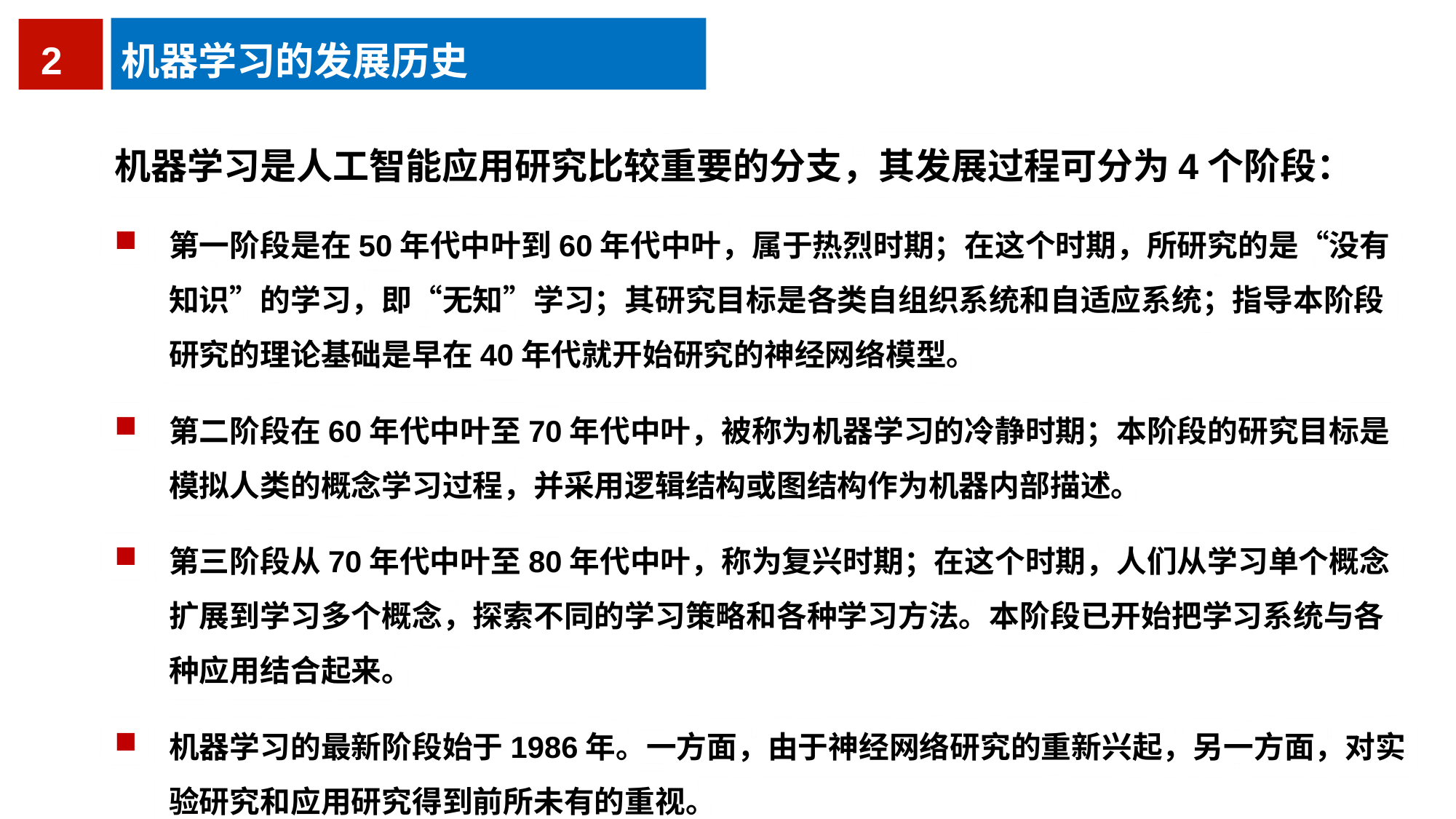

2
机器学习的发展历史
机器学习是人工智能应用研究比较重要的分支，其发展过程可分为4个阶段：
第一阶段是在50年代中叶到60年代中叶，属于热烈时期；在这个时期，所研究的是“没有知识”的学习，即“无知”学习；其研究目标是各类自组织系统和自适应系统；指导本阶段研究的理论基础是早在40年代就开始研究的神经网络模型。
第二阶段在60年代中叶至70年代中叶，被称为机器学习的冷静时期；本阶段的研究目标是模拟人类的概念学习过程，并采用逻辑结构或图结构作为机器内部描述。
第三阶段从70年代中叶至80年代中叶，称为复兴时期；在这个时期，人们从学习单个概念扩展到学习多个概念，探索不同的学习策略和各种学习方法。本阶段已开始把学习系统与各种应用结合起来。
机器学习的最新阶段始于1986年。一方面，由于神经网络研究的重新兴起，另一方面，对实验研究和应用研究得到前所未有的重视。